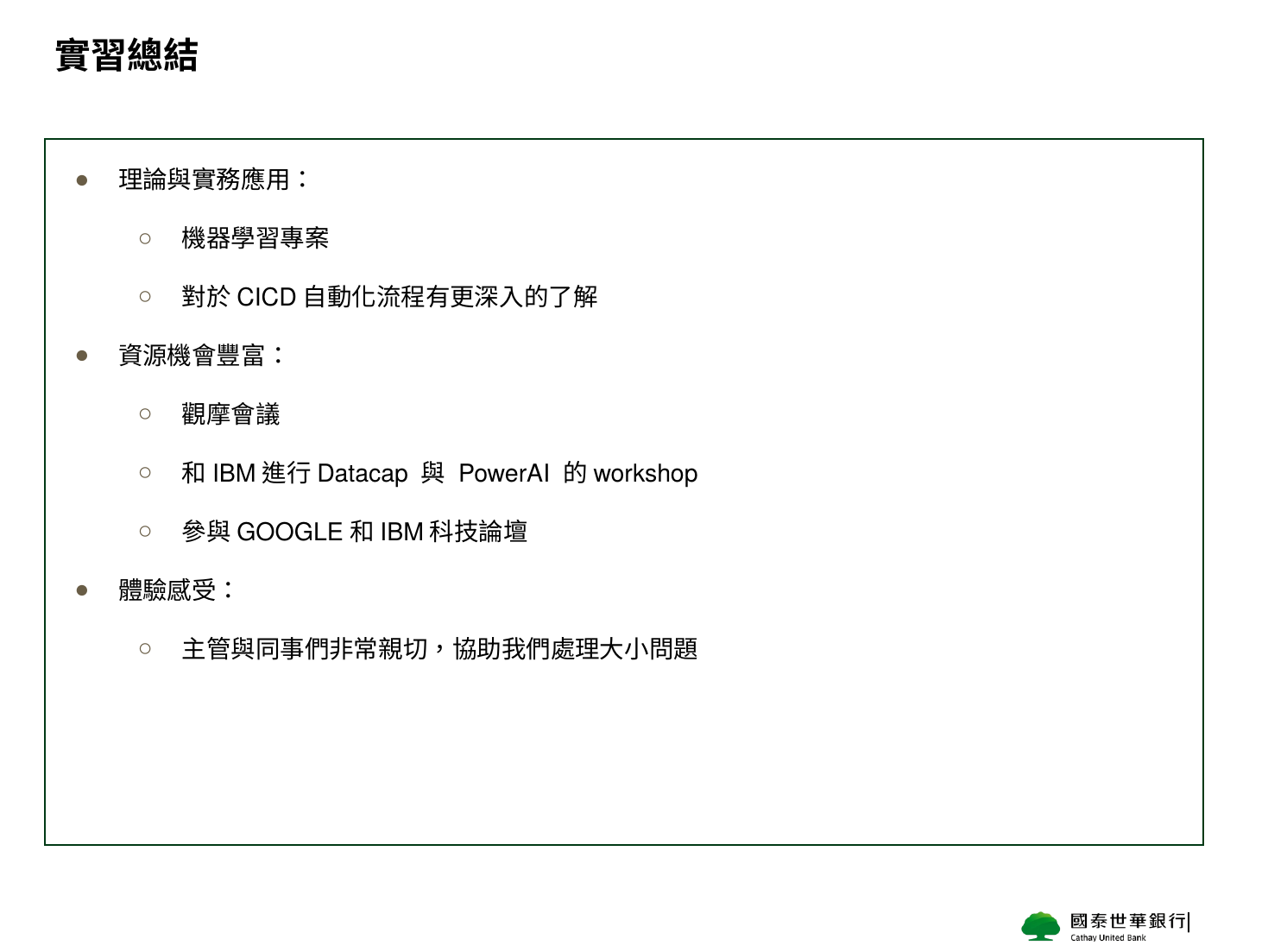

# 實習總結
理論與實務應用：
機器學習專案
對於CICD自動化流程有更深入的了解
資源機會豐富：
觀摩會議
和IBM進行Datacap 與 PowerAI 的workshop
參與GOOGLE和IBM科技論壇
體驗感受：
主管與同事們非常親切，協助我們處理大小問題